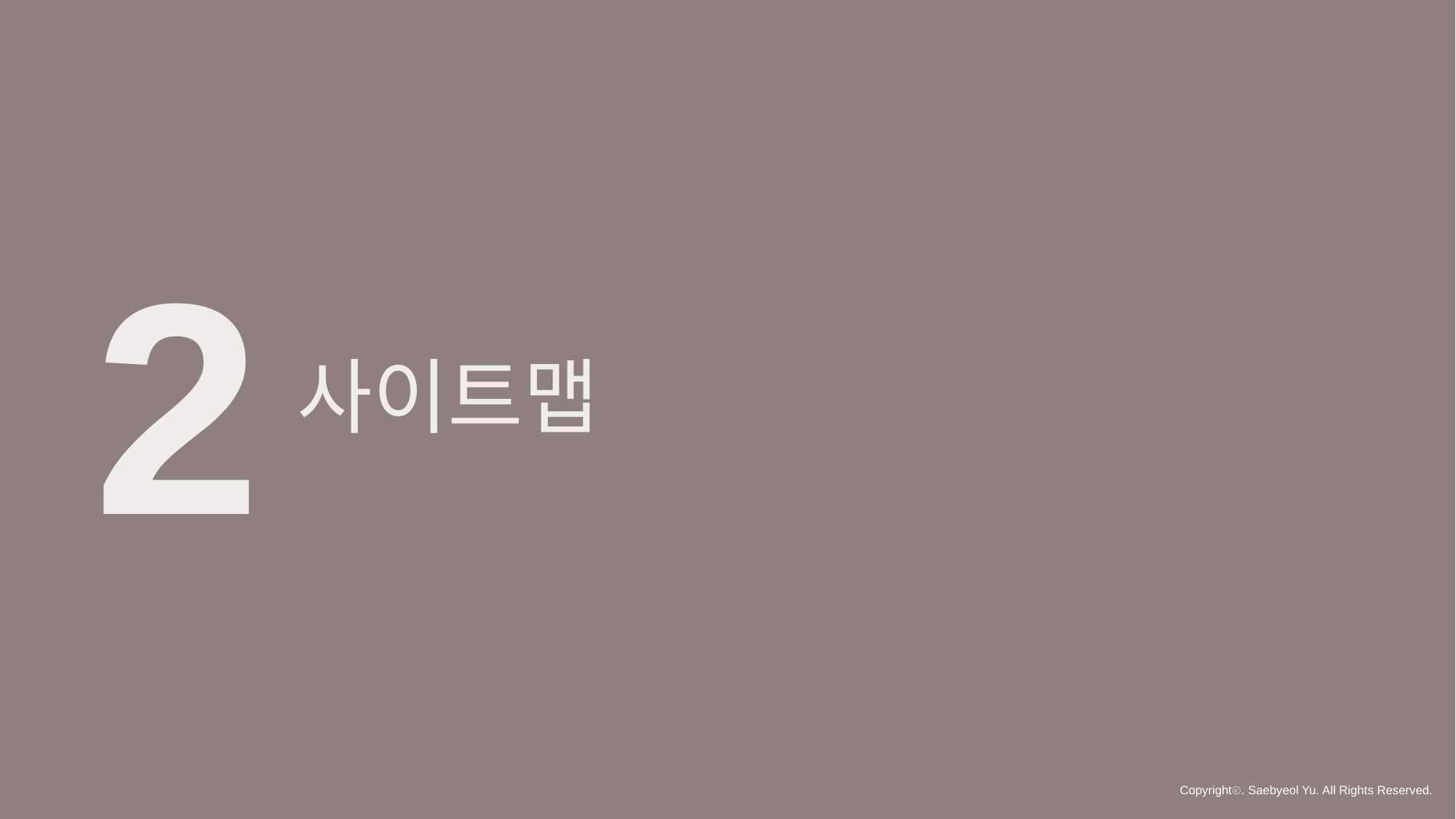

2
사이트맵
Copyrightⓒ. Saebyeol Yu. All Rights Reserved.